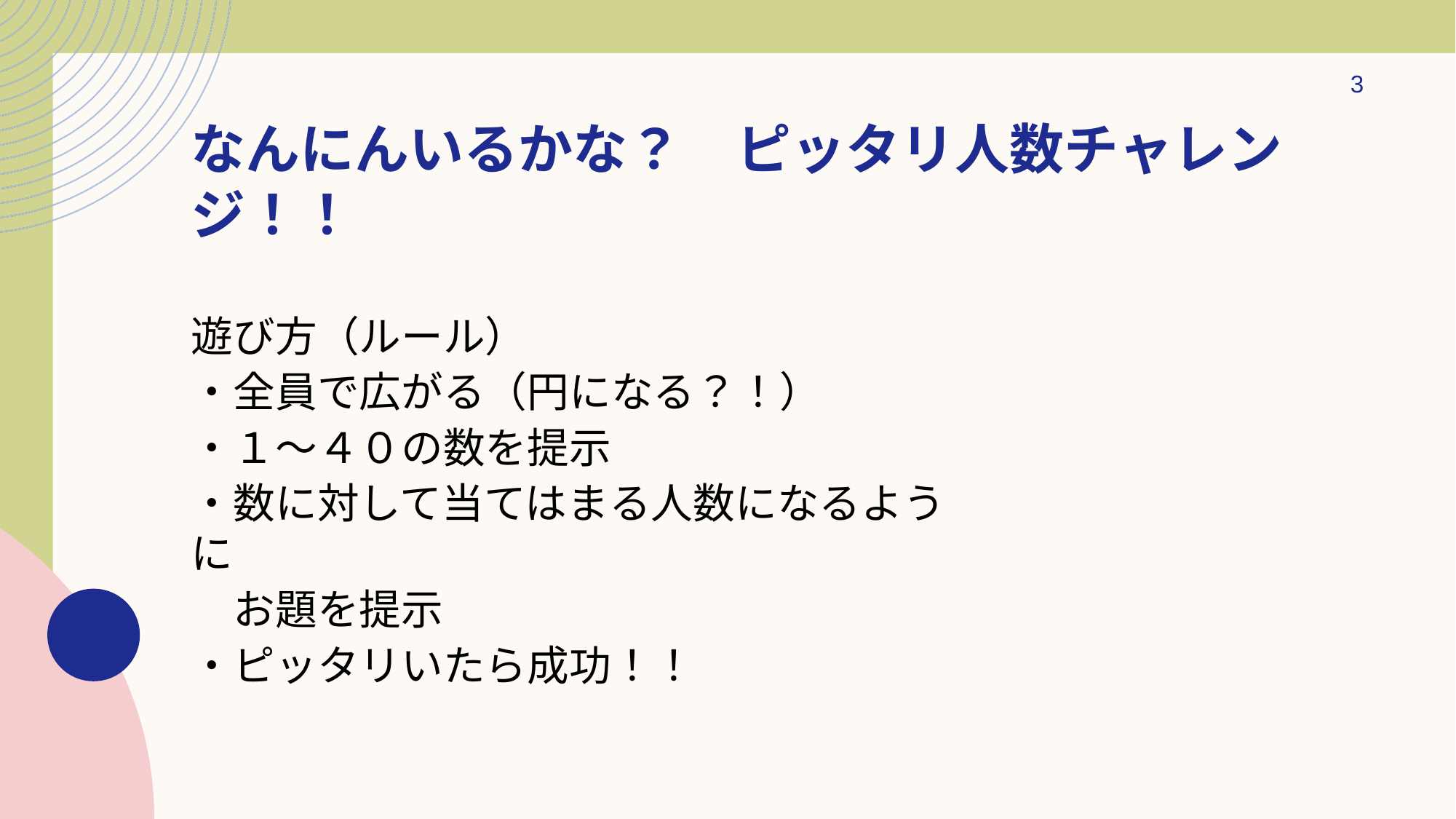

3
# なんにんいるかな？　ピッタリ人数チャレンジ！！
遊び方（ルール）
・全員で広がる（円になる？！）
・１～４０の数を提示
・数に対して当てはまる人数になるように
　お題を提示
・ピッタリいたら成功！！